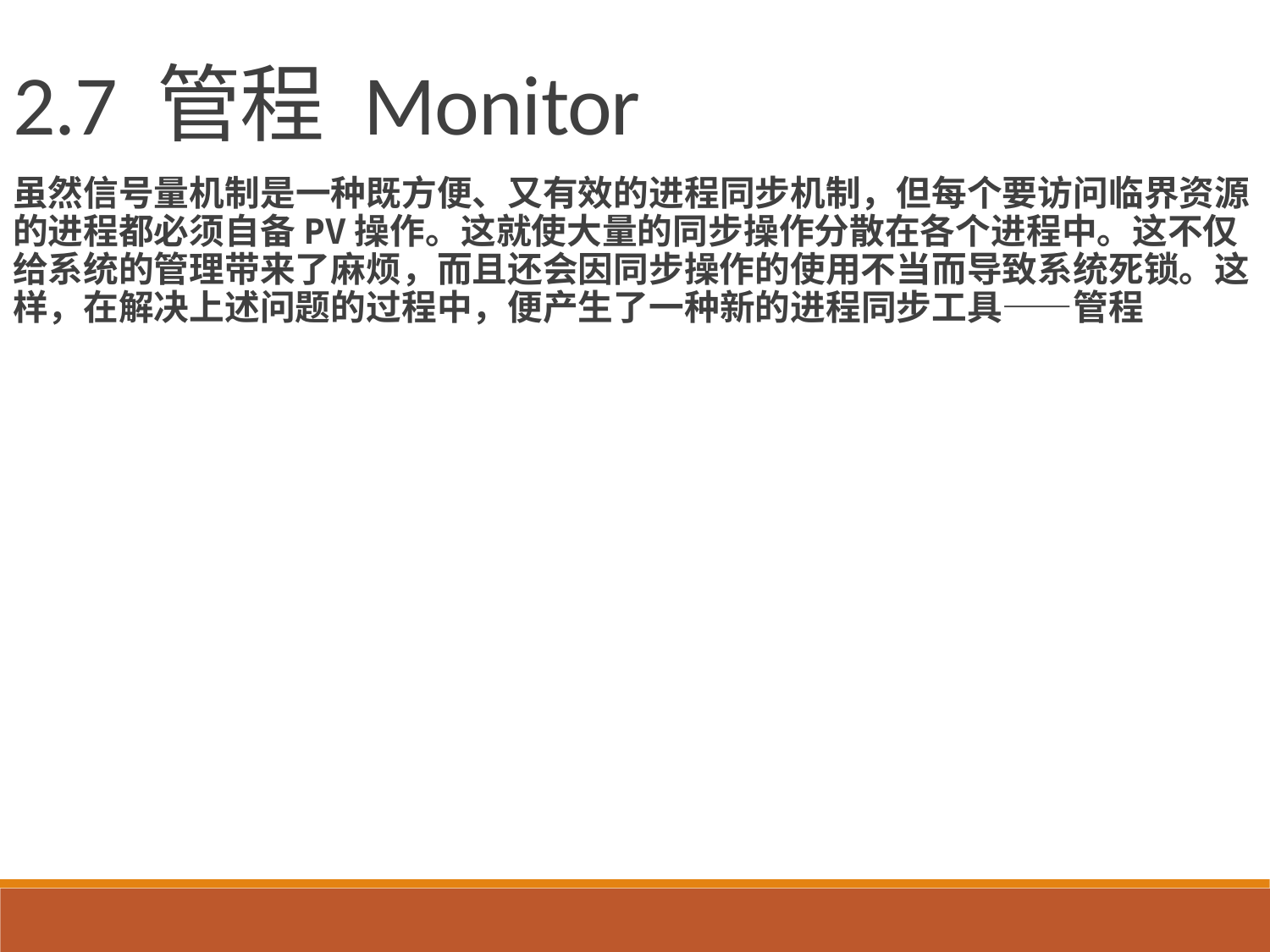

2.7 管程 Monitor
虽然信号量机制是一种既方便、又有效的进程同步机制，但每个要访问临界资源的进程都必须自备PV操作。这就使大量的同步操作分散在各个进程中。这不仅给系统的管理带来了麻烦，而且还会因同步操作的使用不当而导致系统死锁。这样，在解决上述问题的过程中，便产生了一种新的进程同步工具——管程